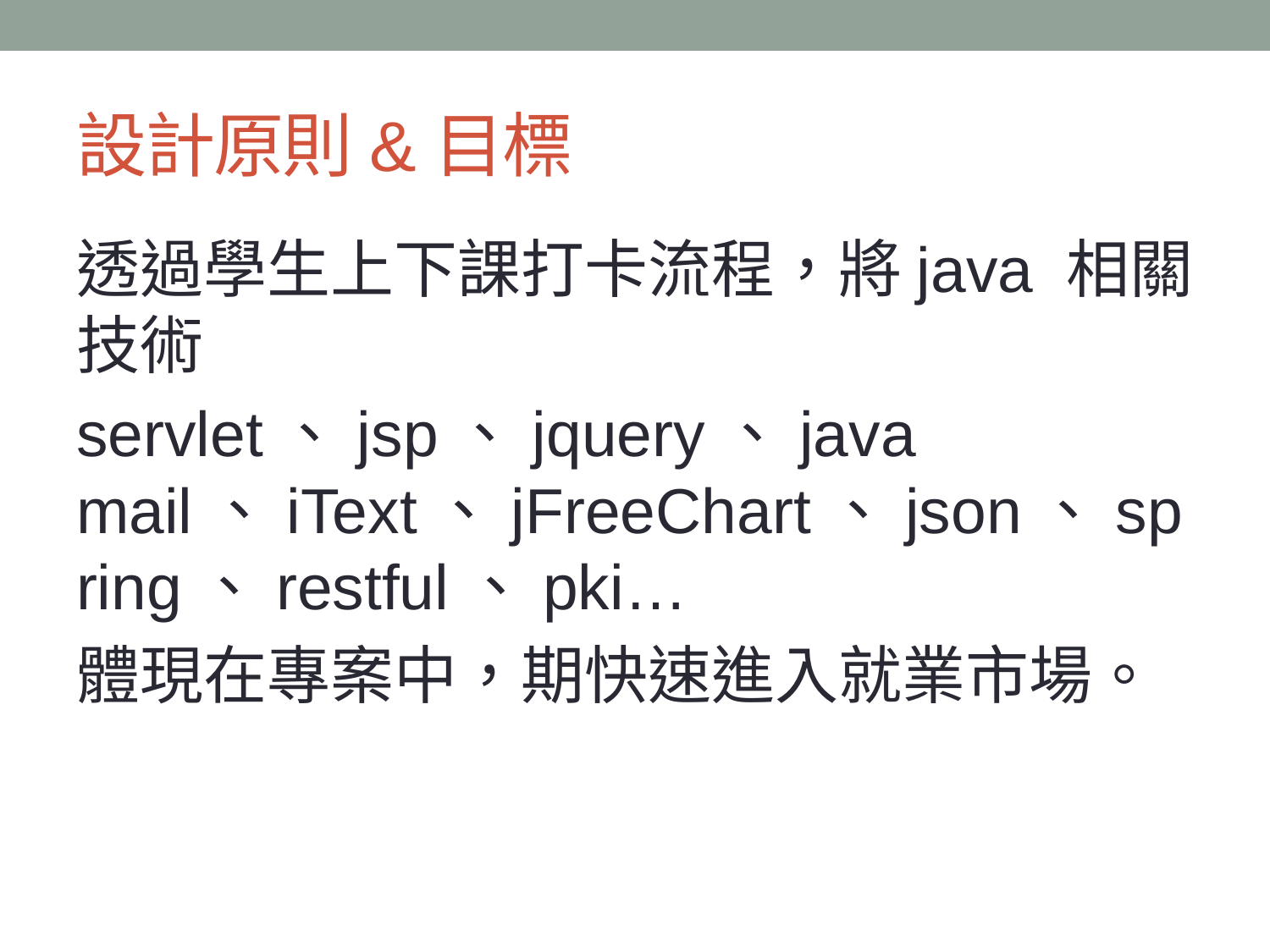

# 設計原則&目標
透過學生上下課打卡流程，將java 相關技術
servlet、jsp、jquery、java mail、iText、jFreeChart、json、spring、restful、pki…
體現在專案中，期快速進入就業市場。